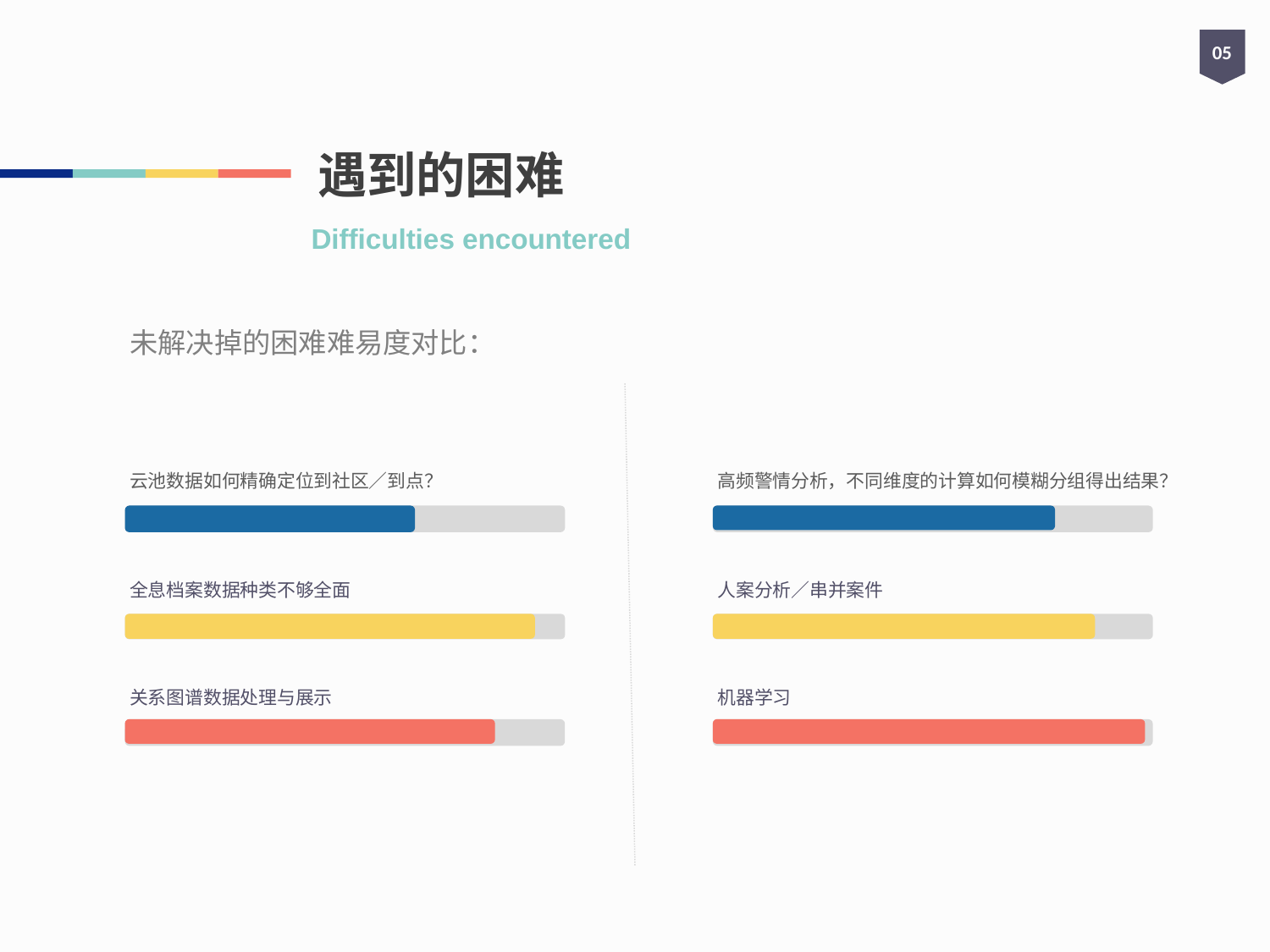

05
# 遇到的困难

Difficulties encountered
未解决掉的困难难易度对比：
云池数据如何精确定位到社区／到点？

高频警情分析，不同维度的计算如何模糊分组得出结果？

全息档案数据种类不够全面
人案分析／串并案件

关系图谱数据处理与展示
机器学习